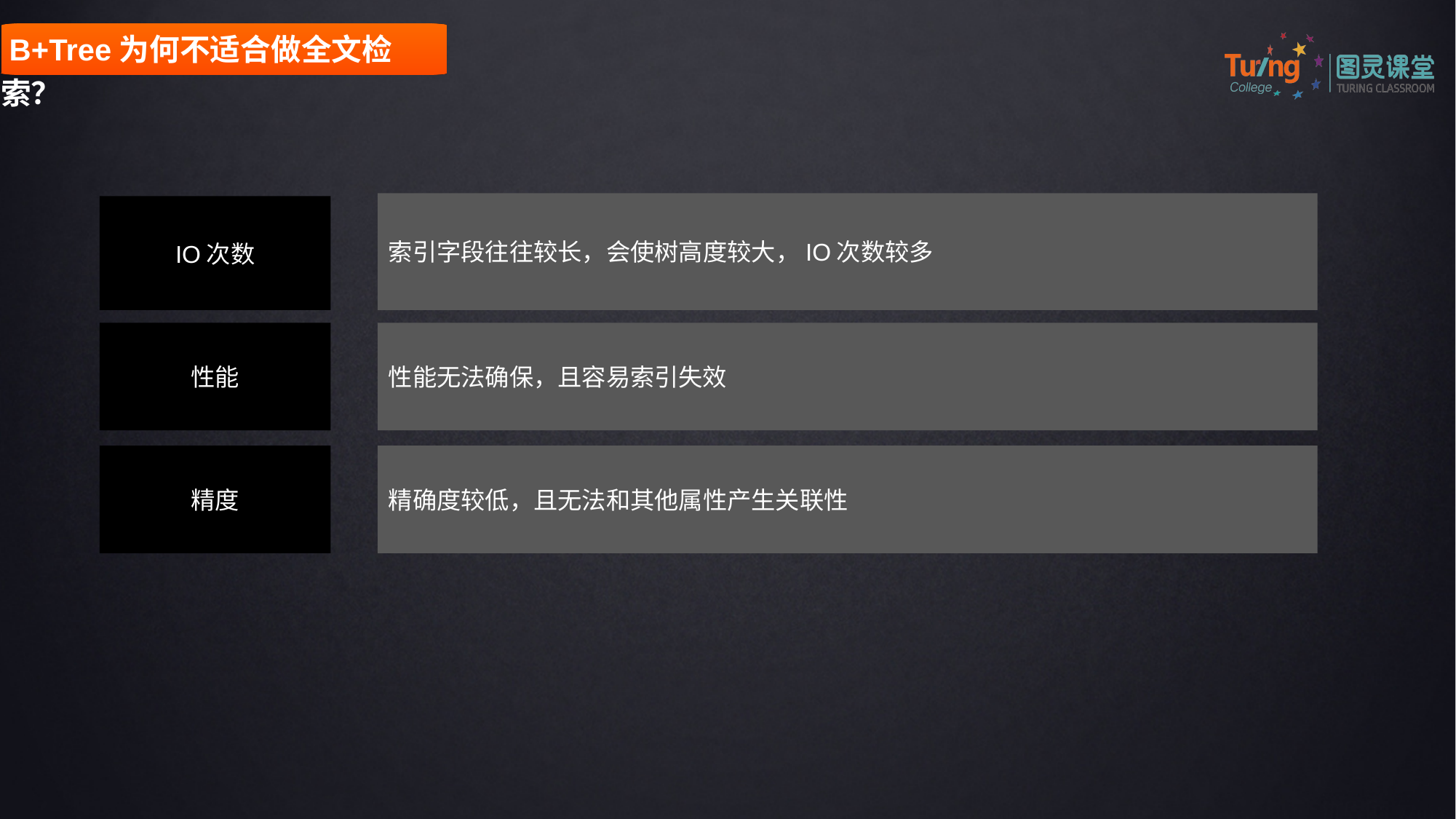

B+Tree为何不适合做全文检索？
索引字段往往较长，会使树高度较大，IO次数较多
IO次数
性能
性能无法确保，且容易索引失效
精度
精确度较低，且无法和其他属性产生关联性